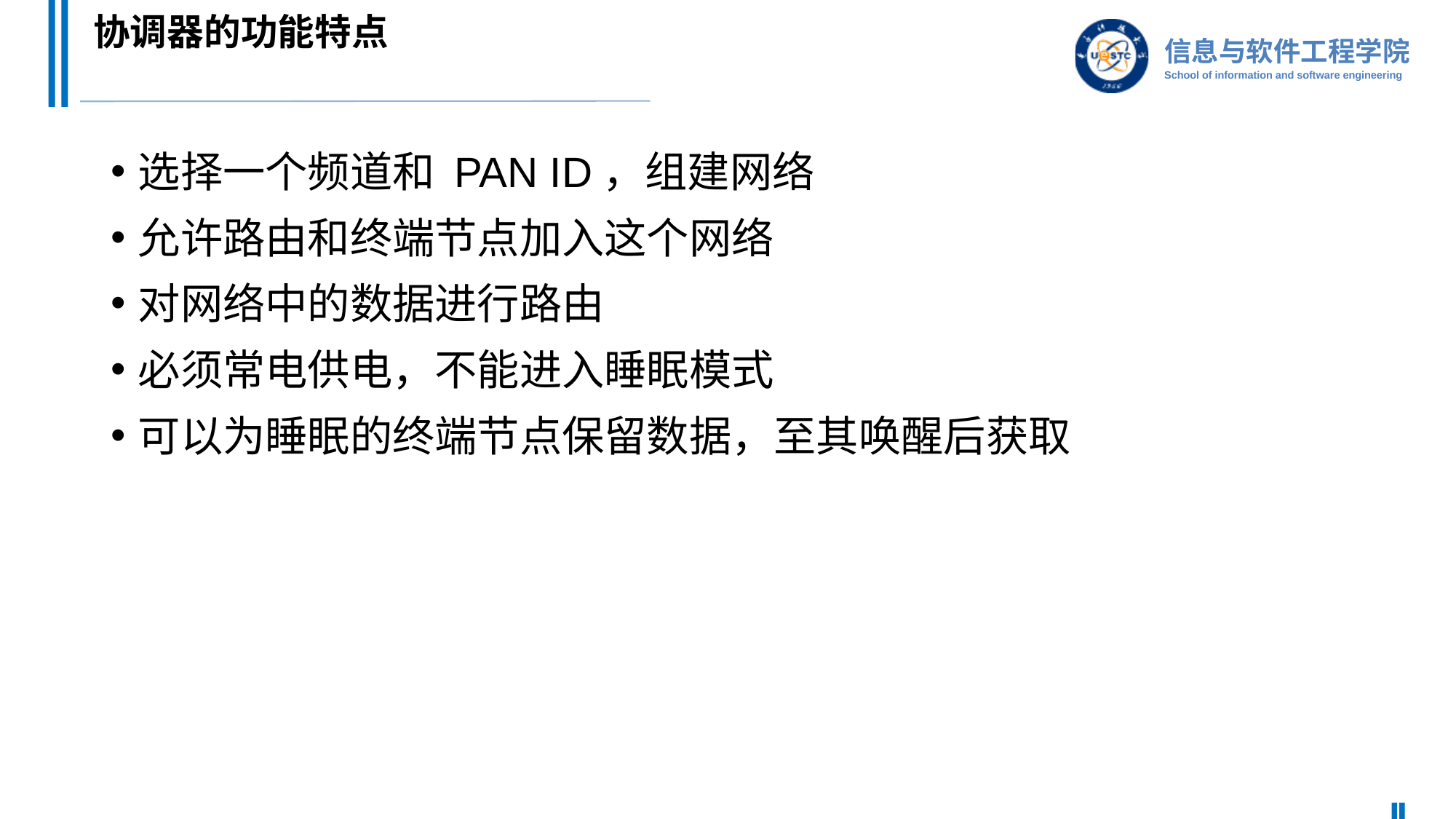

# 协调器的功能特点
选择一个频道和 PAN ID，组建网络
允许路由和终端节点加入这个网络
对网络中的数据进行路由
必须常电供电，不能进入睡眠模式
可以为睡眠的终端节点保留数据，至其唤醒后获取